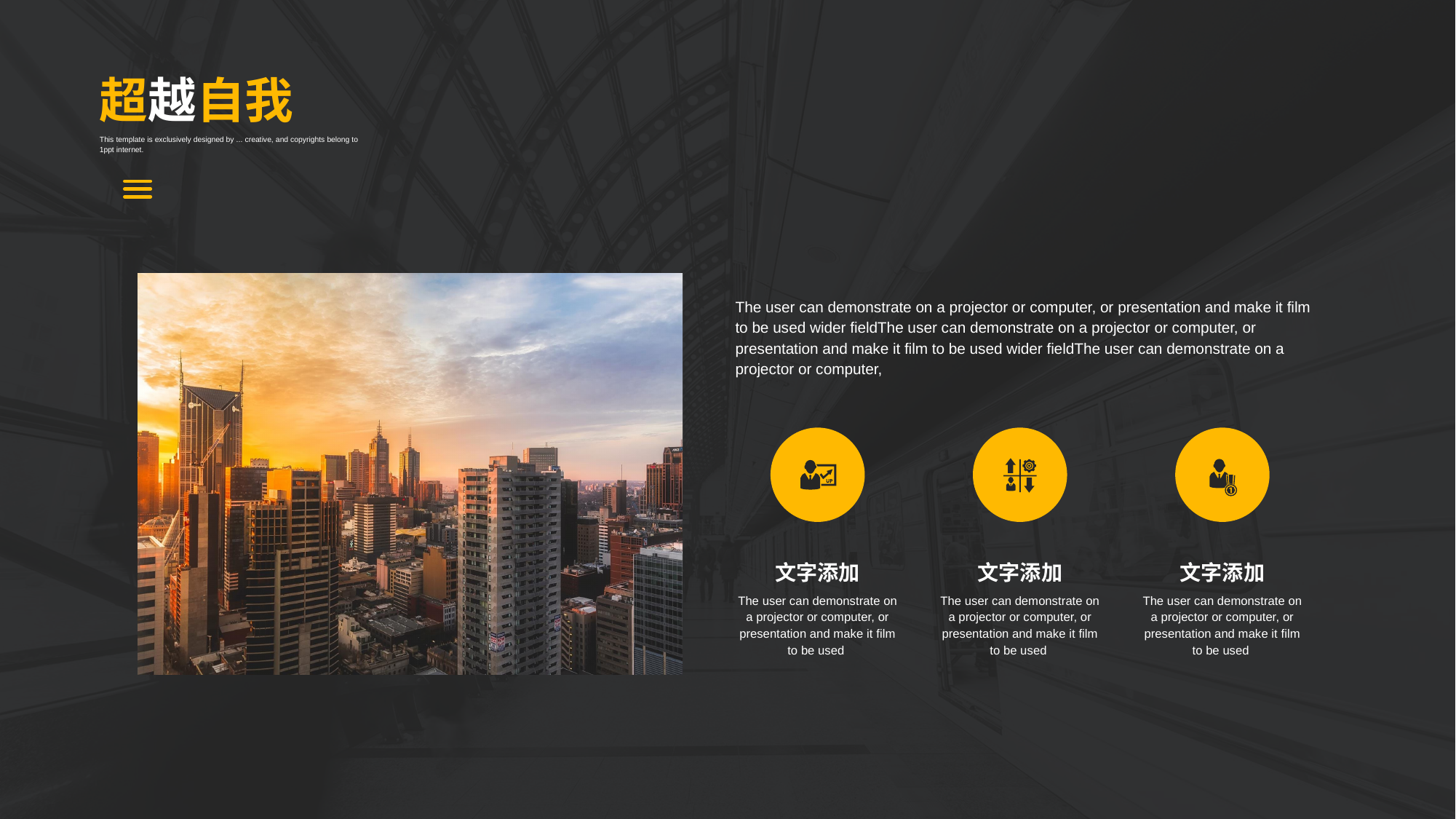

超越自我
This template is exclusively designed by ... creative, and copyrights belong to 1ppt internet.

The user can demonstrate on a projector or computer, or presentation and make it film to be used wider fieldThe user can demonstrate on a projector or computer, or presentation and make it film to be used wider fieldThe user can demonstrate on a projector or computer,

文字添加
The user can demonstrate on a projector or computer, or presentation and make it film to be used
文字添加
The user can demonstrate on a projector or computer, or presentation and make it film to be used
文字添加
The user can demonstrate on a projector or computer, or presentation and make it film to be used